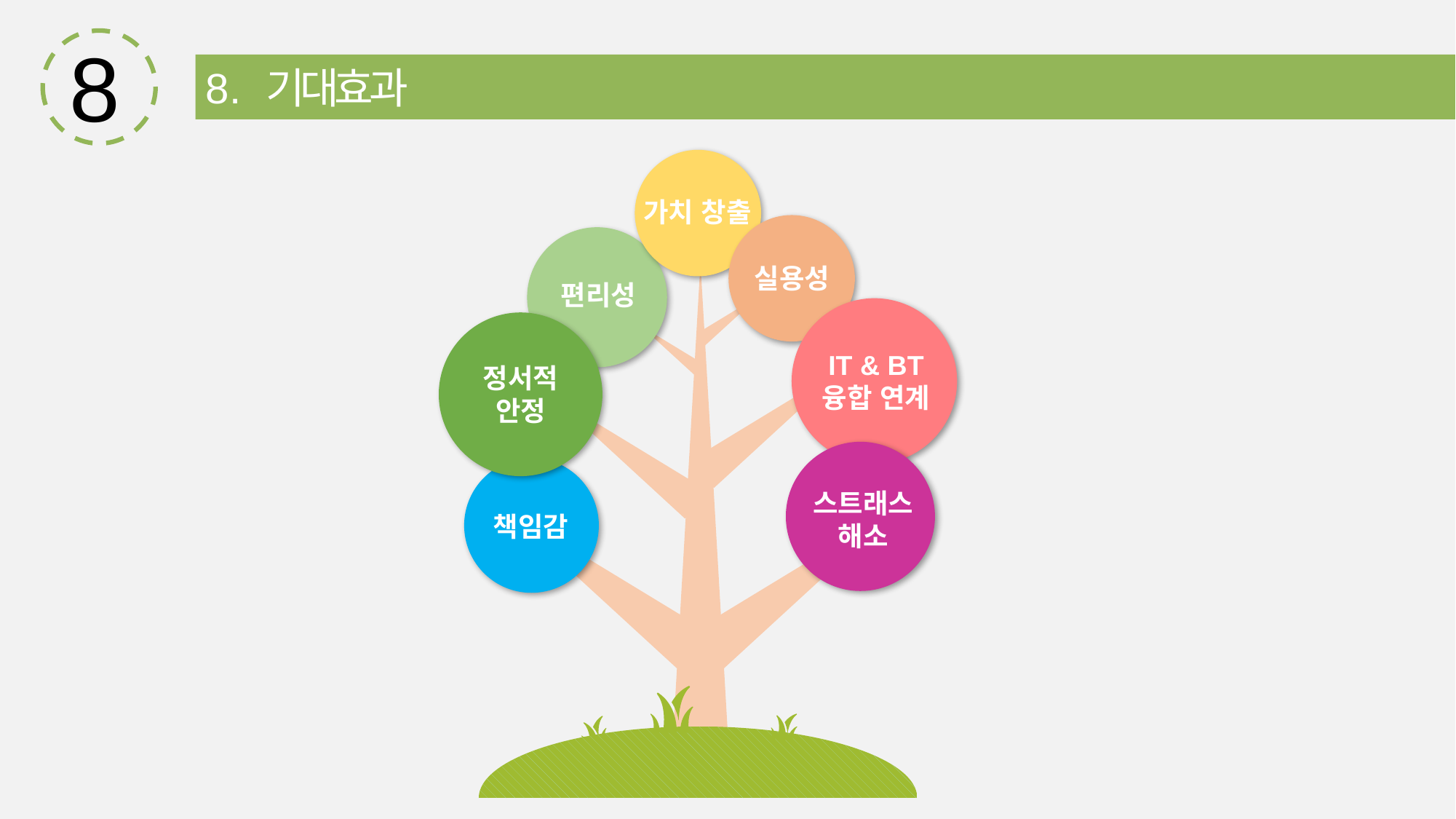

8

8.  기대효과

가치 창출

실용성

편리성

IT & BT
융합 연계
정서적
안정

스트래스
해소
책임감